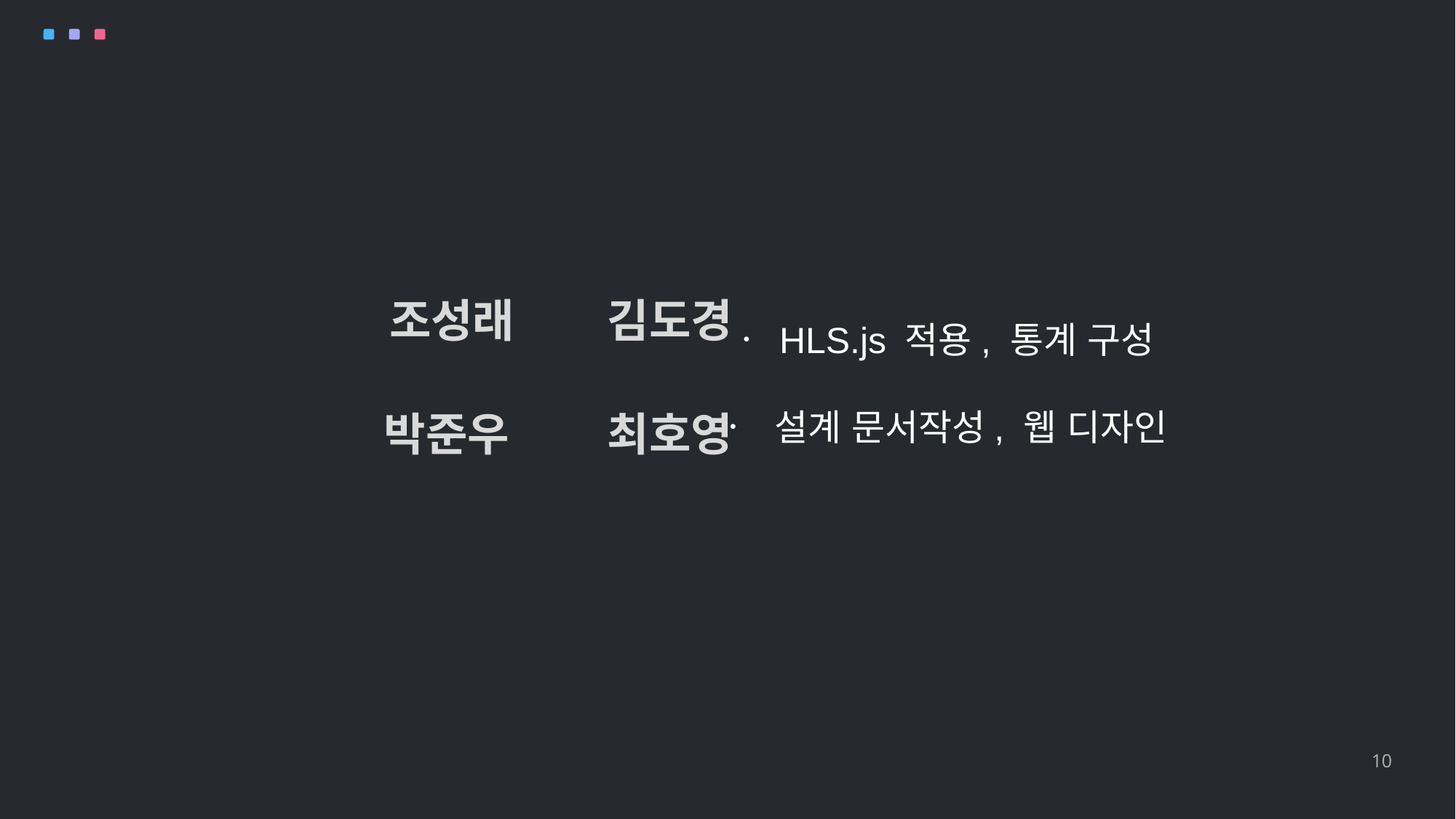

조성래
김도경
 HLS.js 적용, 통계 구성

 설계 문서작성, 웹 디자인
박준우
최호영
10